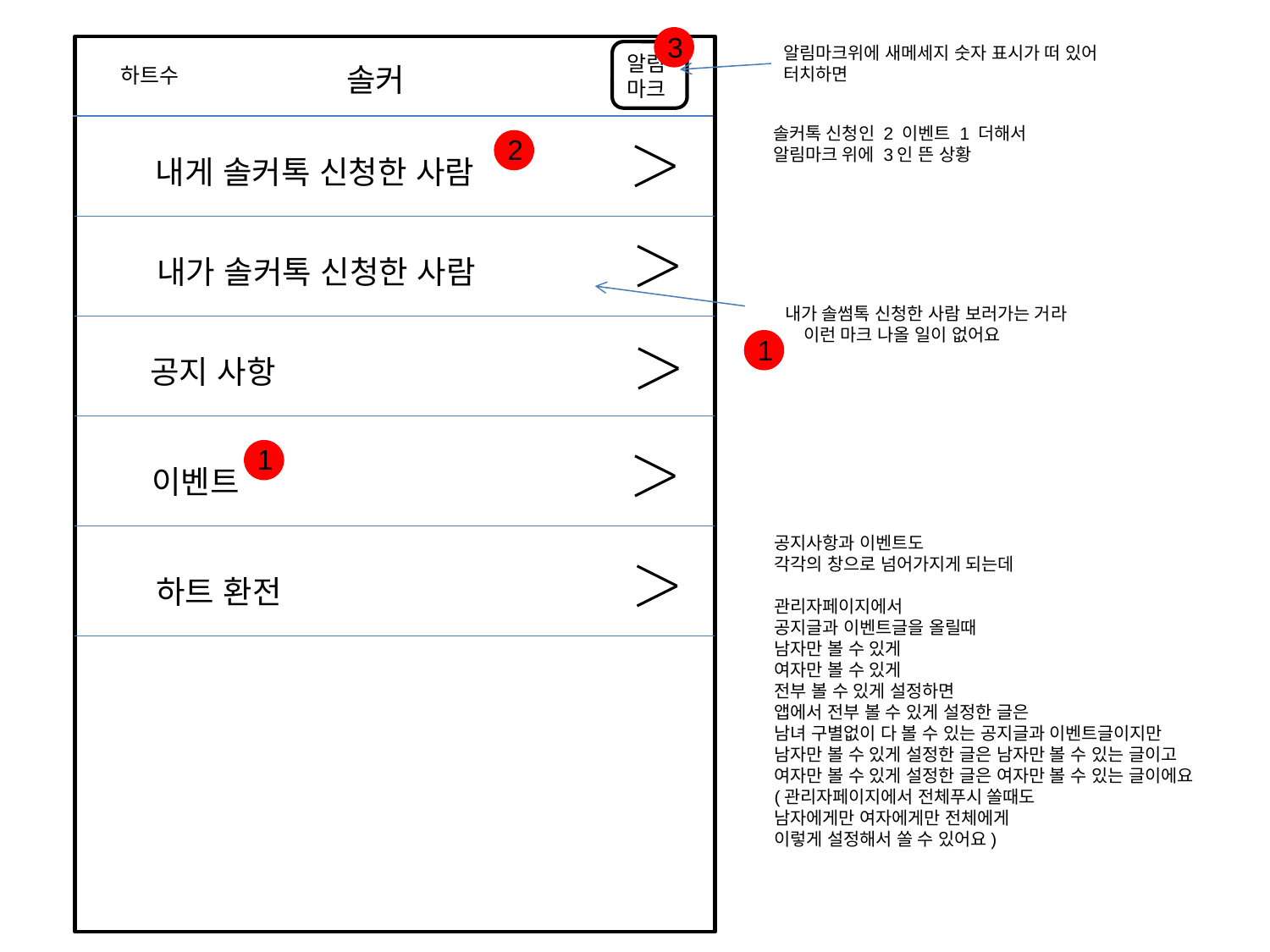

3

알림마크위에 새메세지 숫자 표시가 떠 있어
터치하면

알림
마크
솔커
하트수
솔커톡 신청인 2 이벤트 1 더해서
알림마크 위에 3인 뜬 상황
2

내게 솔커톡 신청한 사람
내가 솔커톡 신청한 사람
내가 솔썸톡 신청한 사람 보러가는 거라
   이런 마크 나올 일이 없어요
1

공지 사항
1

이벤트
공지사항과 이벤트도
각각의 창으로 넘어가지게 되는데

관리자페이지에서
공지글과 이벤트글을 올릴때
남자만 볼 수 있게
여자만 볼 수 있게
전부 볼 수 있게 설정하면
앱에서 전부 볼 수 있게 설정한 글은
남녀 구별없이 다 볼 수 있는 공지글과 이벤트글이지만
남자만 볼 수 있게 설정한 글은 남자만 볼 수 있는 글이고
여자만 볼 수 있게 설정한 글은 여자만 볼 수 있는 글이에요
(관리자페이지에서 전체푸시 쏠때도
남자에게만 여자에게만 전체에게
이렇게 설정해서 쏠 수 있어요)
하트 환전